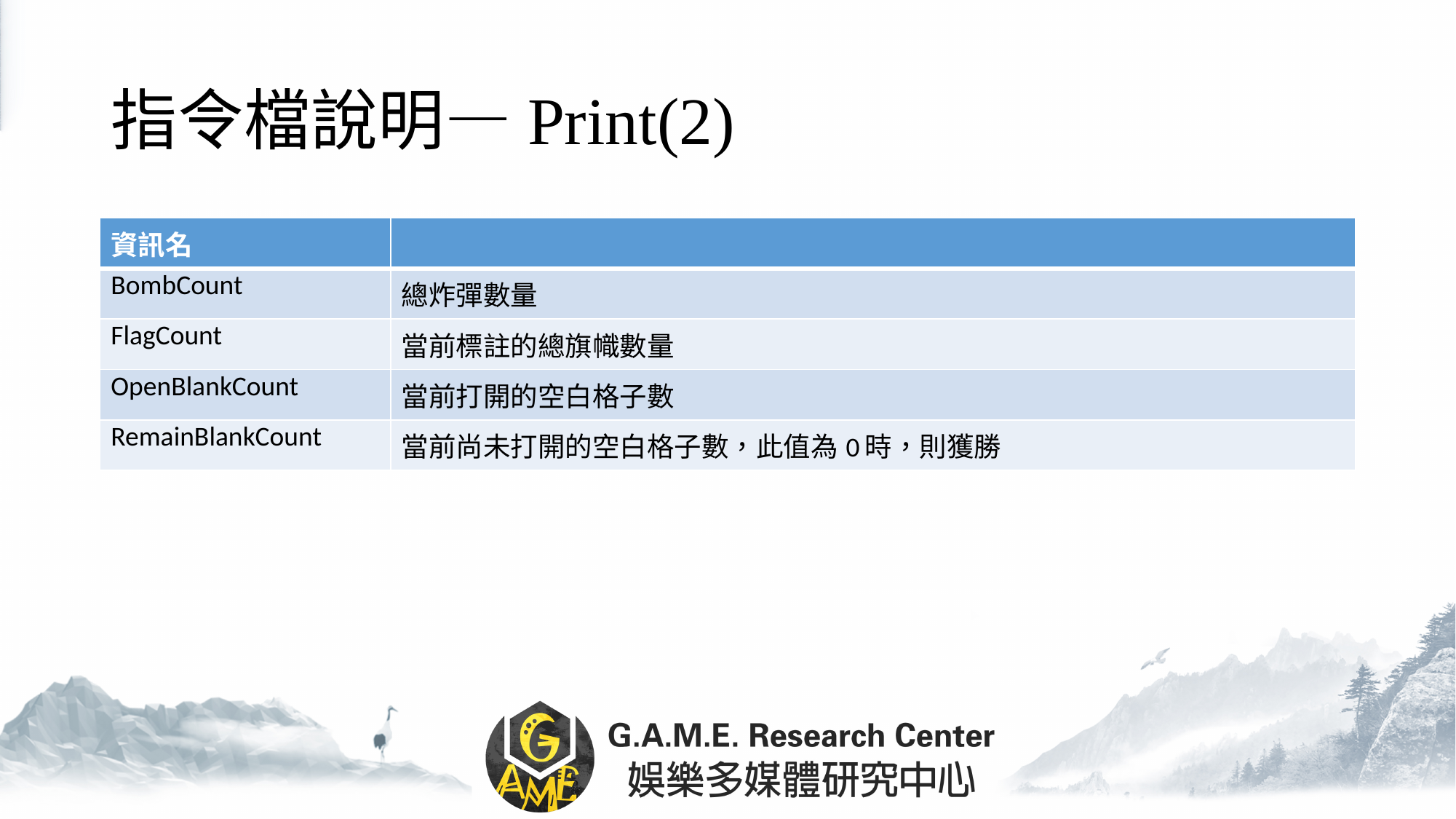

# 指令檔說明―Print(2)
| 資訊名 |  |
| --- | --- |
| BombCount | 總炸彈數量 |
| FlagCount | 當前標註的總旗幟數量 |
| OpenBlankCount | 當前打開的空白格子數 |
| RemainBlankCount | 當前尚未打開的空白格子數，此值為0時，則獲勝 |